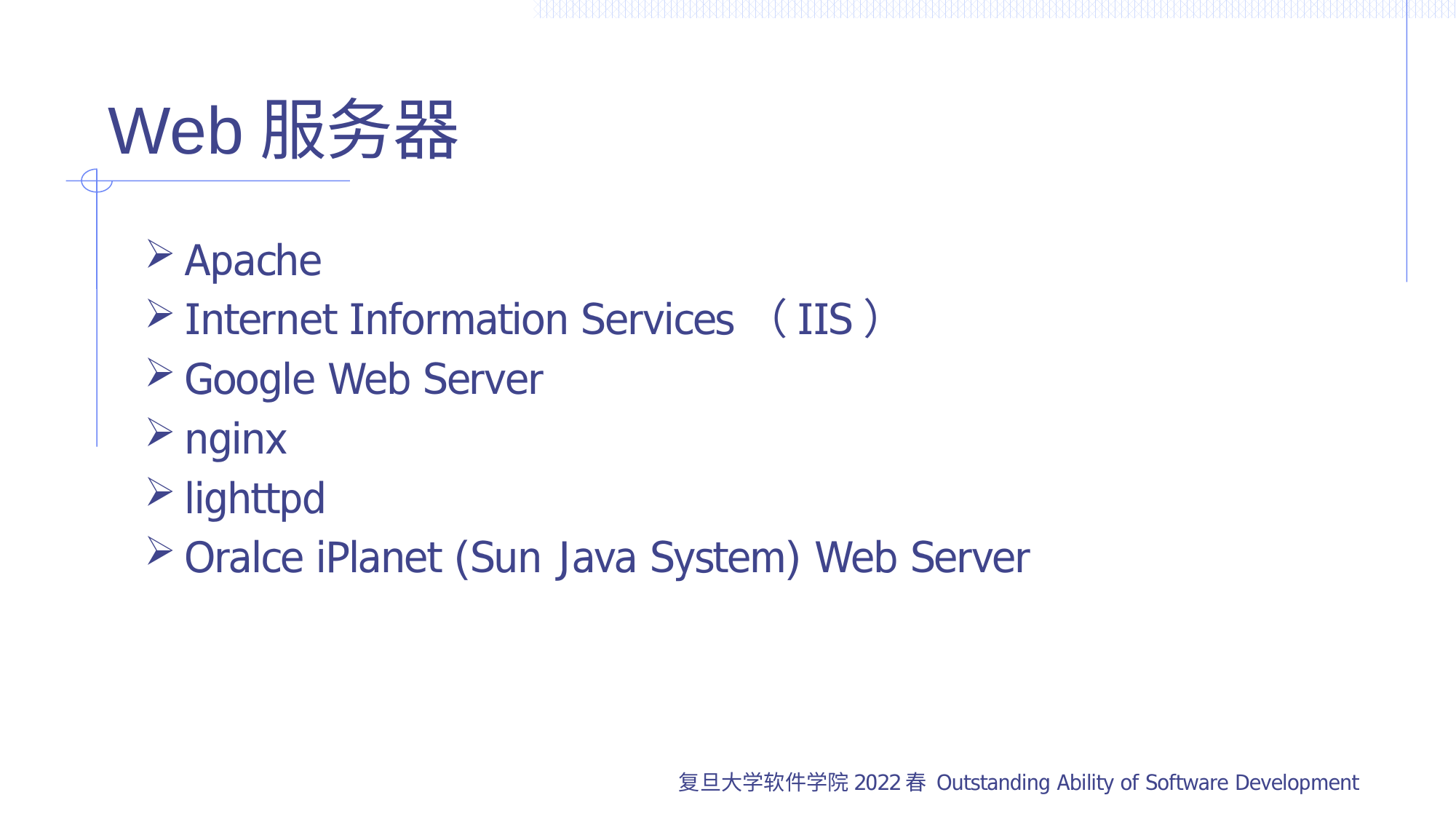

# Web服务器
Apache
Internet Information Services（IIS）
Google Web Server
nginx
lighttpd
Oralce iPlanet (Sun Java System) Web Server